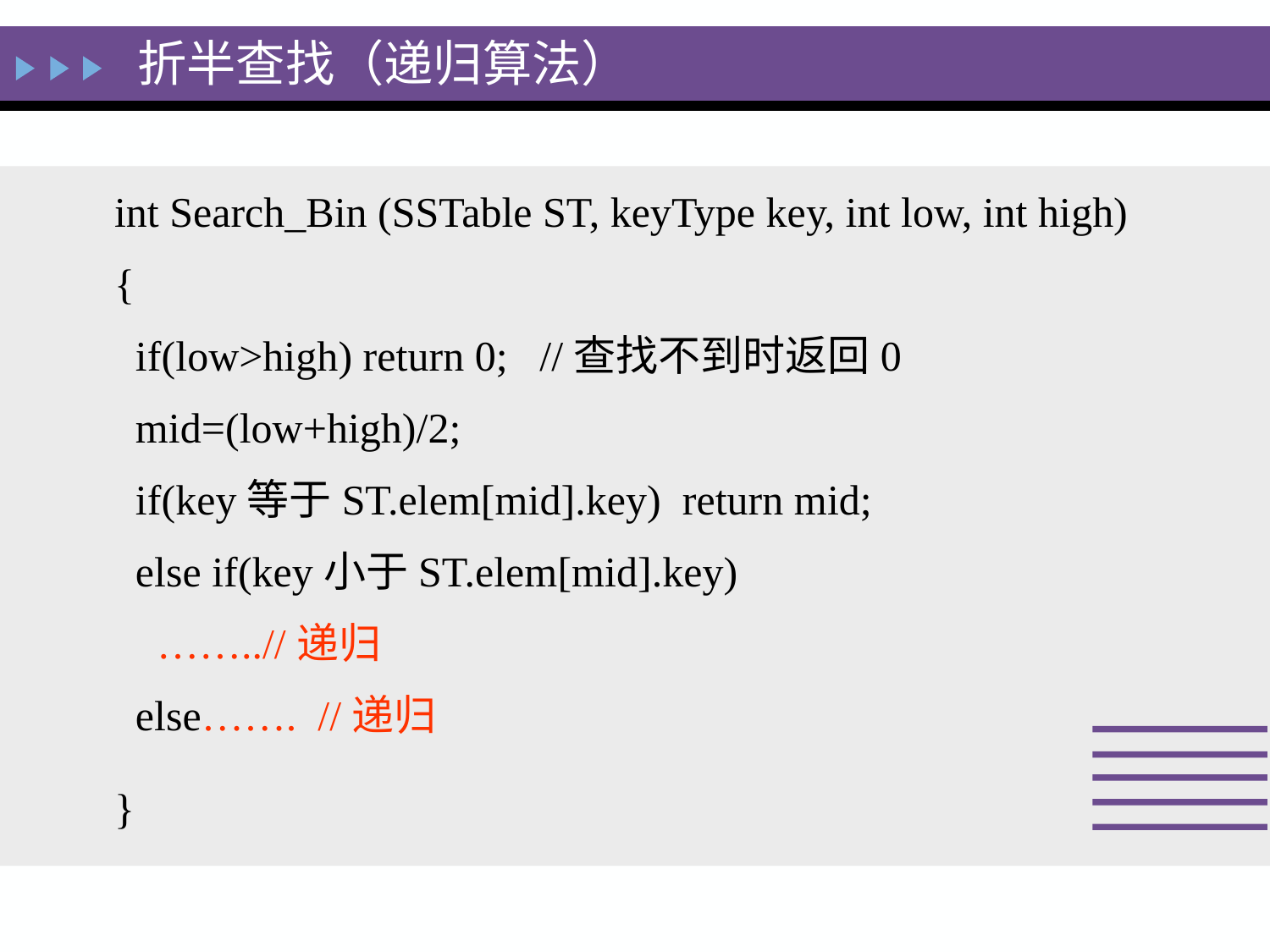

折半查找（递归算法）

int Search_Bin (SSTable ST, keyType key, int low, int high)
{
  if(low>high) return 0;   //查找不到时返回0
  mid=(low+high)/2;
  if(key等于ST.elem[mid].key)  return mid;
  else if(key小于ST.elem[mid].key)
    ……..//递归
  else…….  //递归
}